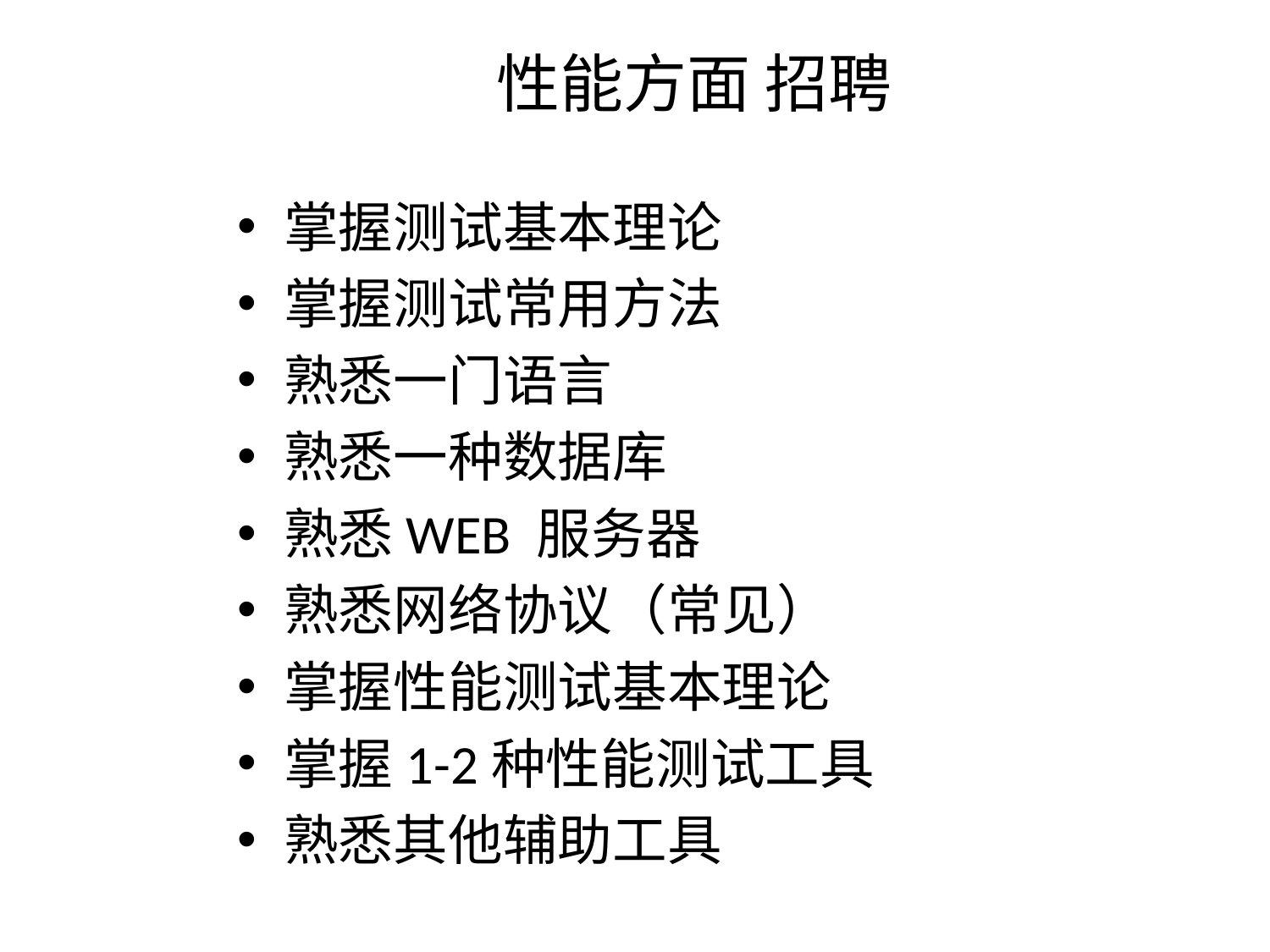

性能方面 招聘
掌握测试基本理论
掌握测试常用方法
熟悉一门语言
熟悉一种数据库
熟悉WEB 服务器
熟悉网络协议（常见）
掌握性能测试基本理论
掌握1-2种性能测试工具
熟悉其他辅助工具